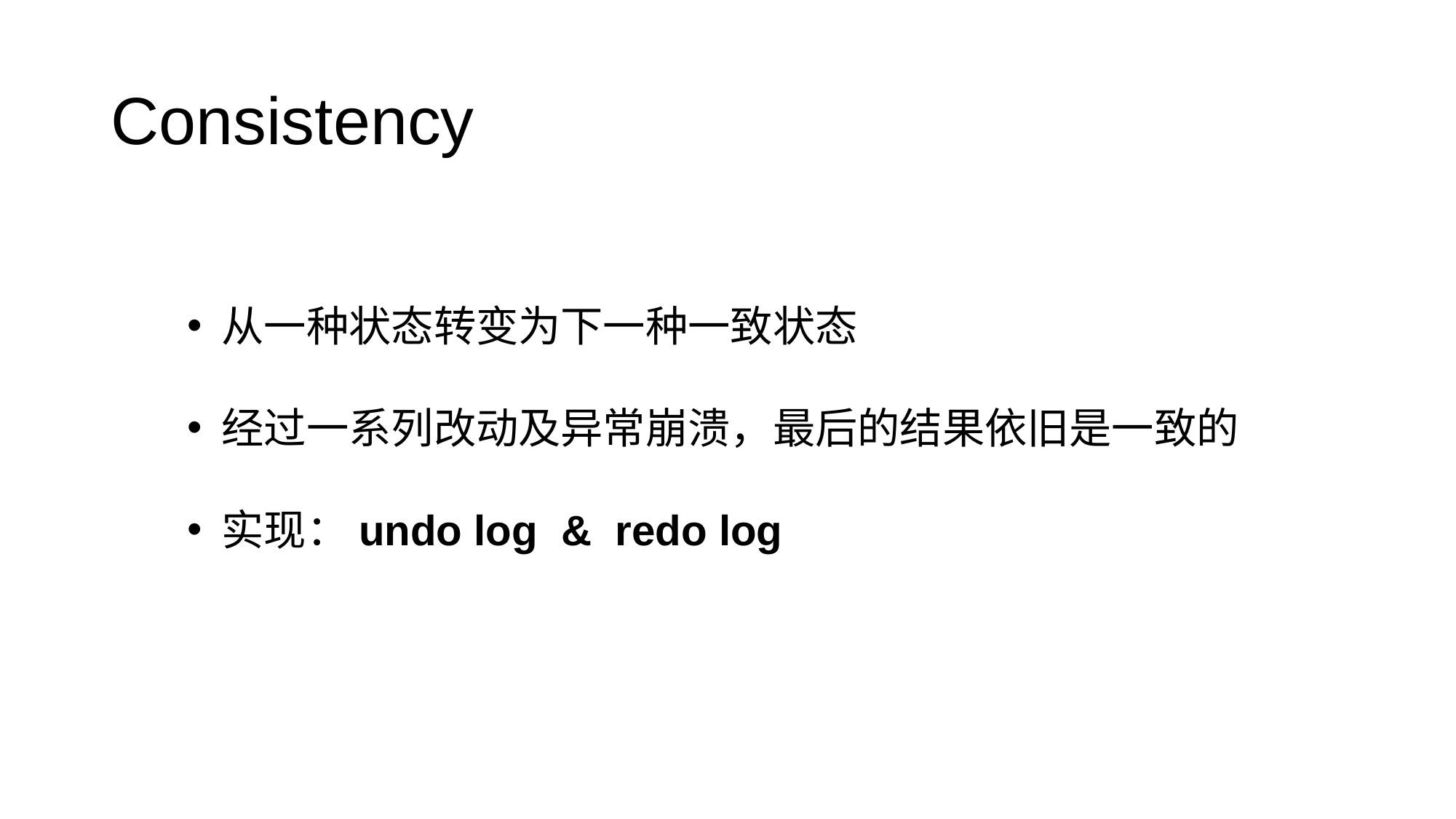

# Consistency
从一种状态转变为下一种一致状态
经过一系列改动及异常崩溃，最后的结果依旧是一致的
实现：undo log  &  redo log